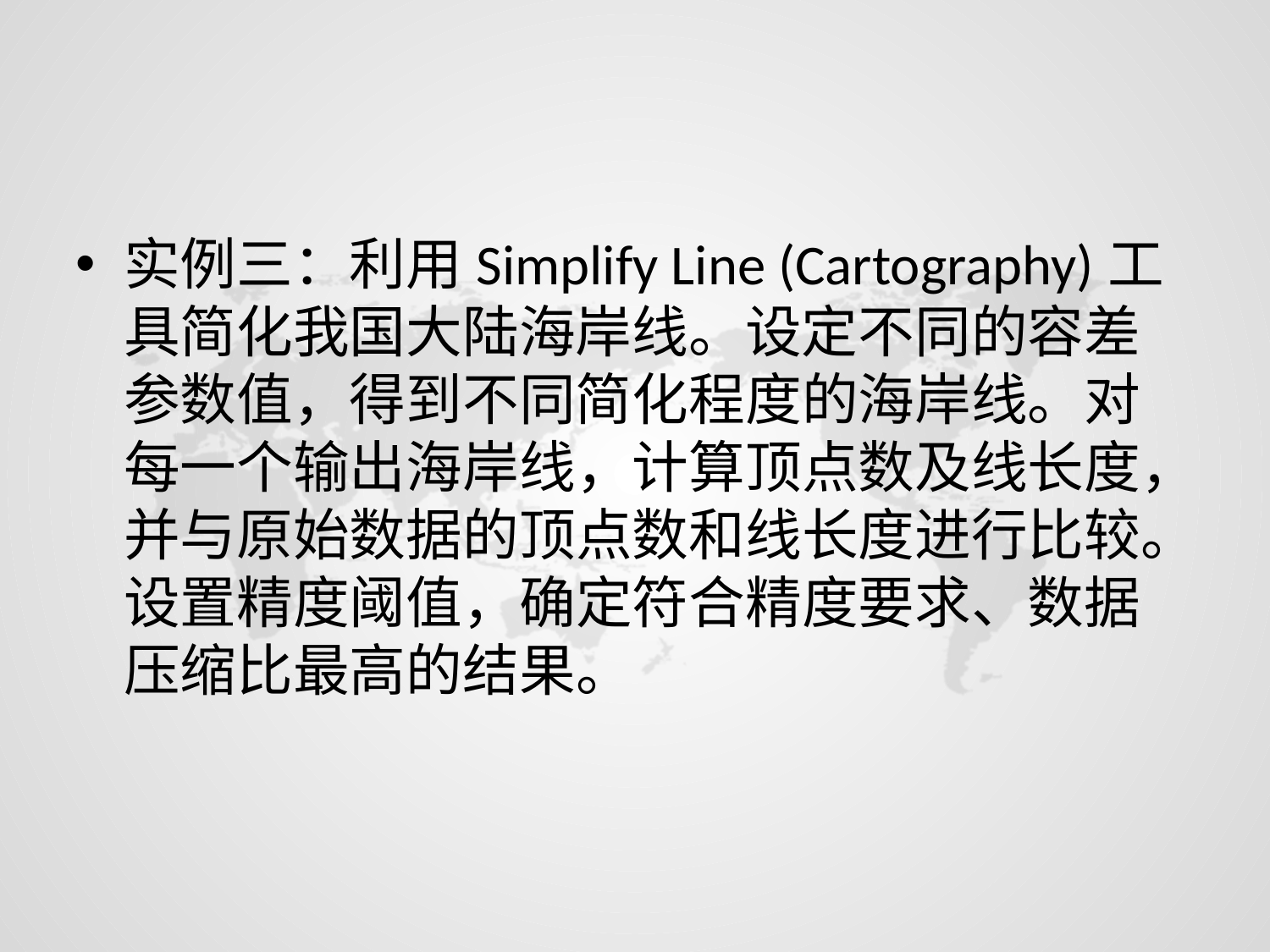

#
实例三：利用Simplify Line (Cartography)工具简化我国大陆海岸线。设定不同的容差参数值，得到不同简化程度的海岸线。对每一个输出海岸线，计算顶点数及线长度，并与原始数据的顶点数和线长度进行比较。设置精度阈值，确定符合精度要求、数据压缩比最高的结果。